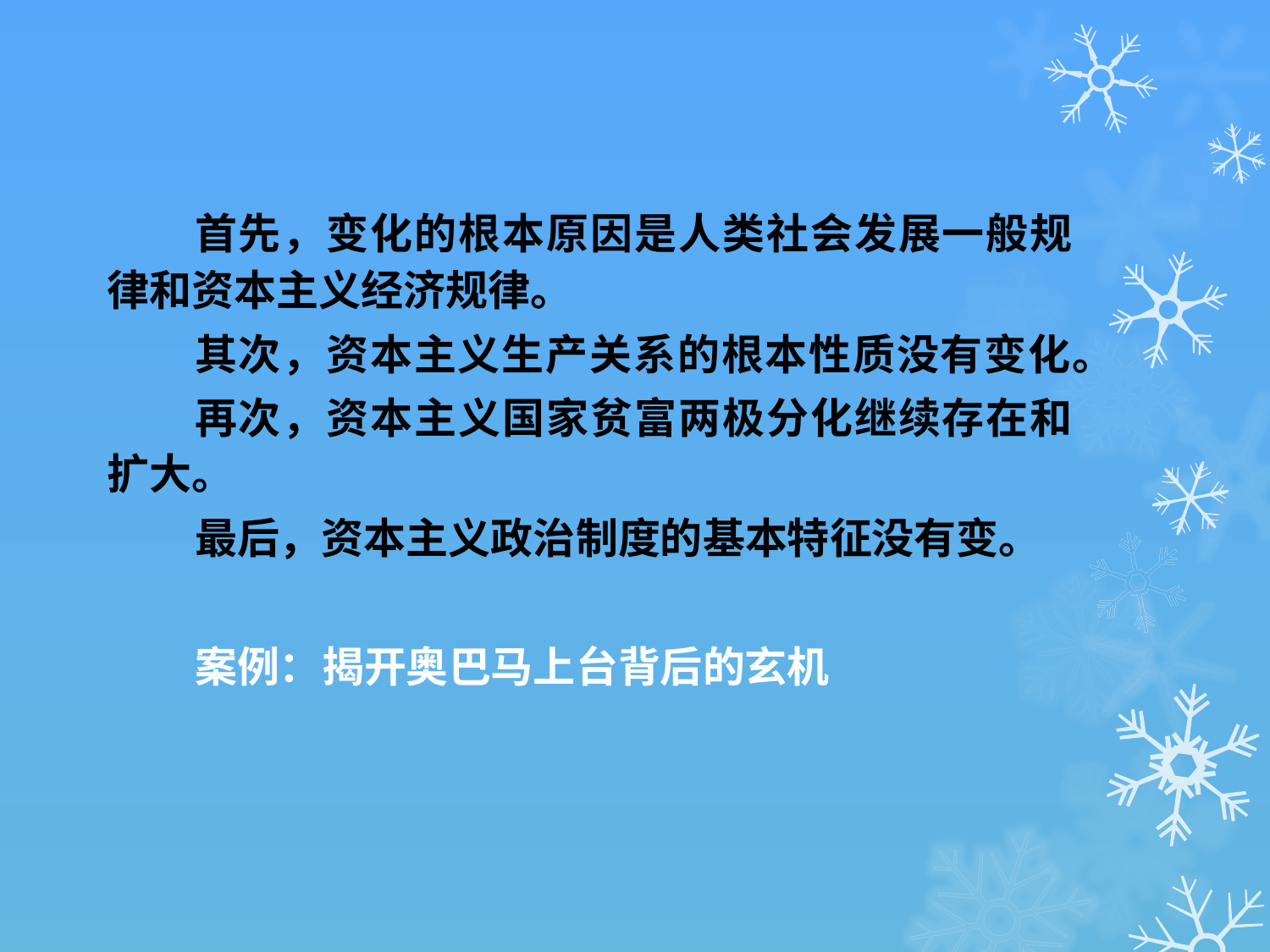

首先，变化的根本原因是人类社会发展一般规律和资本主义经济规律。
其次，资本主义生产关系的根本性质没有变化。
再次，资本主义国家贫富两极分化继续存在和扩大。
最后，资本主义政治制度的基本特征没有变。

案例：揭开奥巴马上台背后的玄机